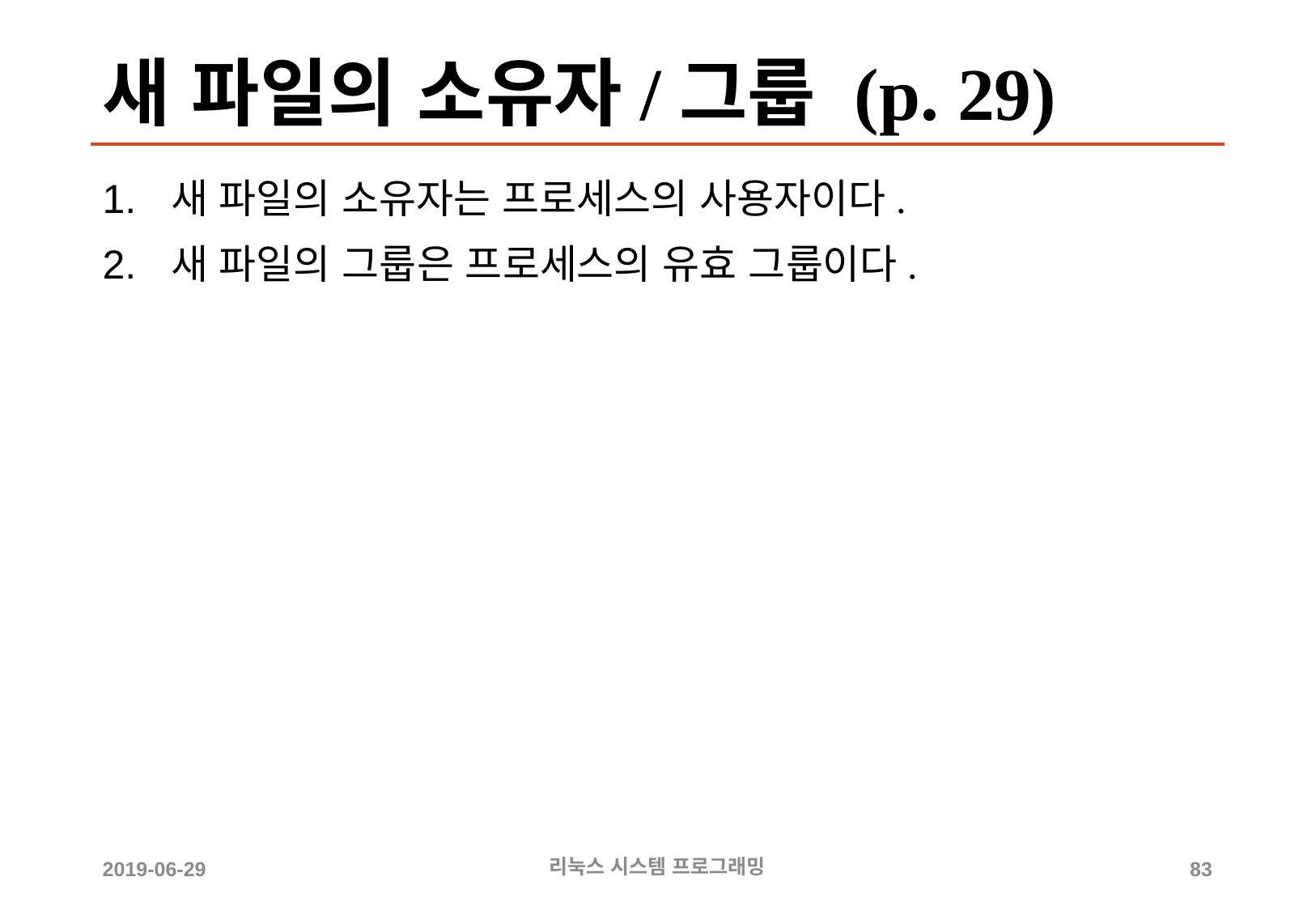

# 새 파일의 소유자/그룹 (p. 29)
새 파일의 소유자는 프로세스의 사용자이다.
새 파일의 그룹은 프로세스의 유효 그룹이다.
2019-06-29
리눅스 시스템 프로그래밍
83